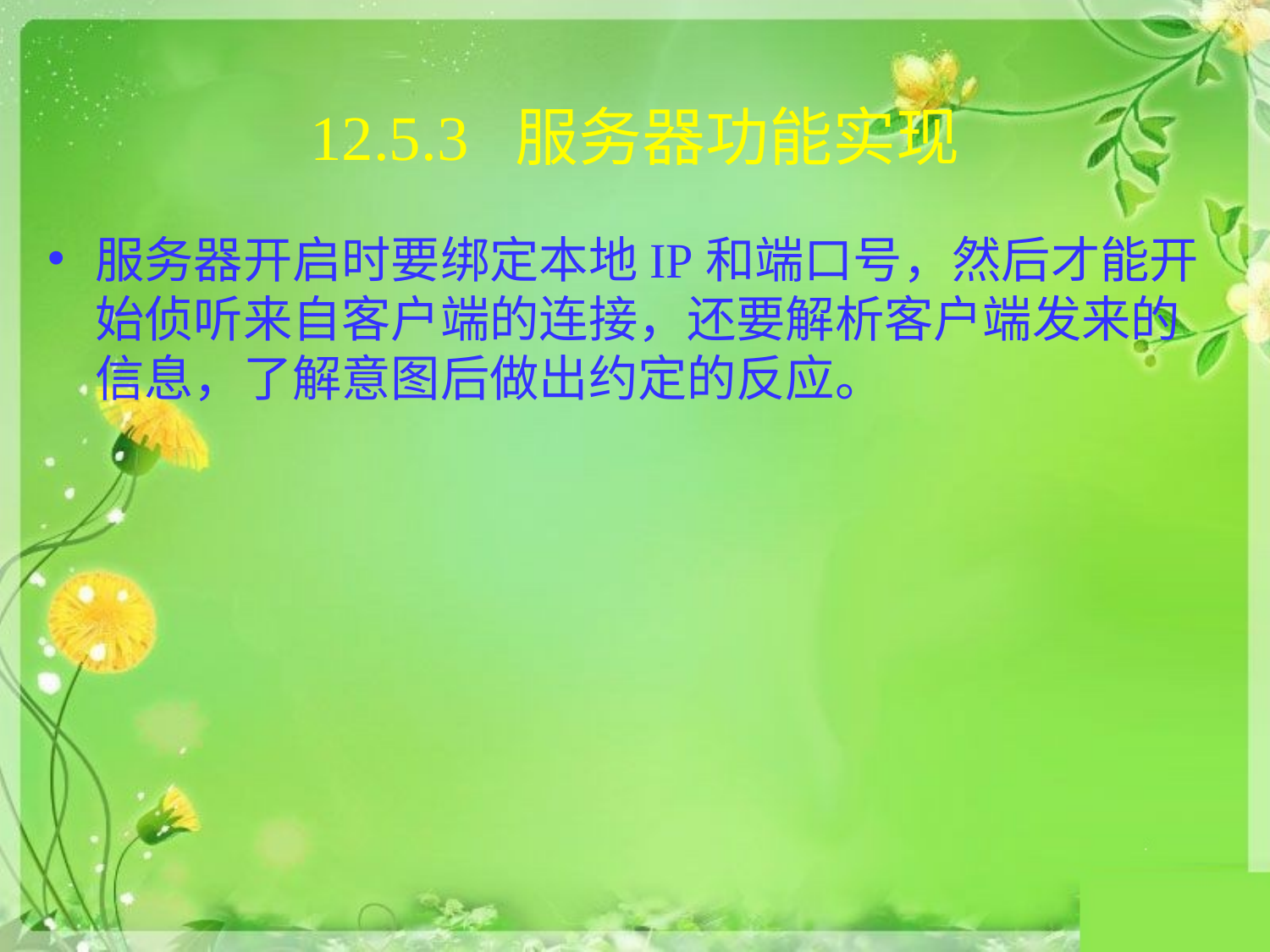

# 12.5.3  服务器功能实现
服务器开启时要绑定本地IP和端口号，然后才能开始侦听来自客户端的连接，还要解析客户端发来的信息，了解意图后做出约定的反应。